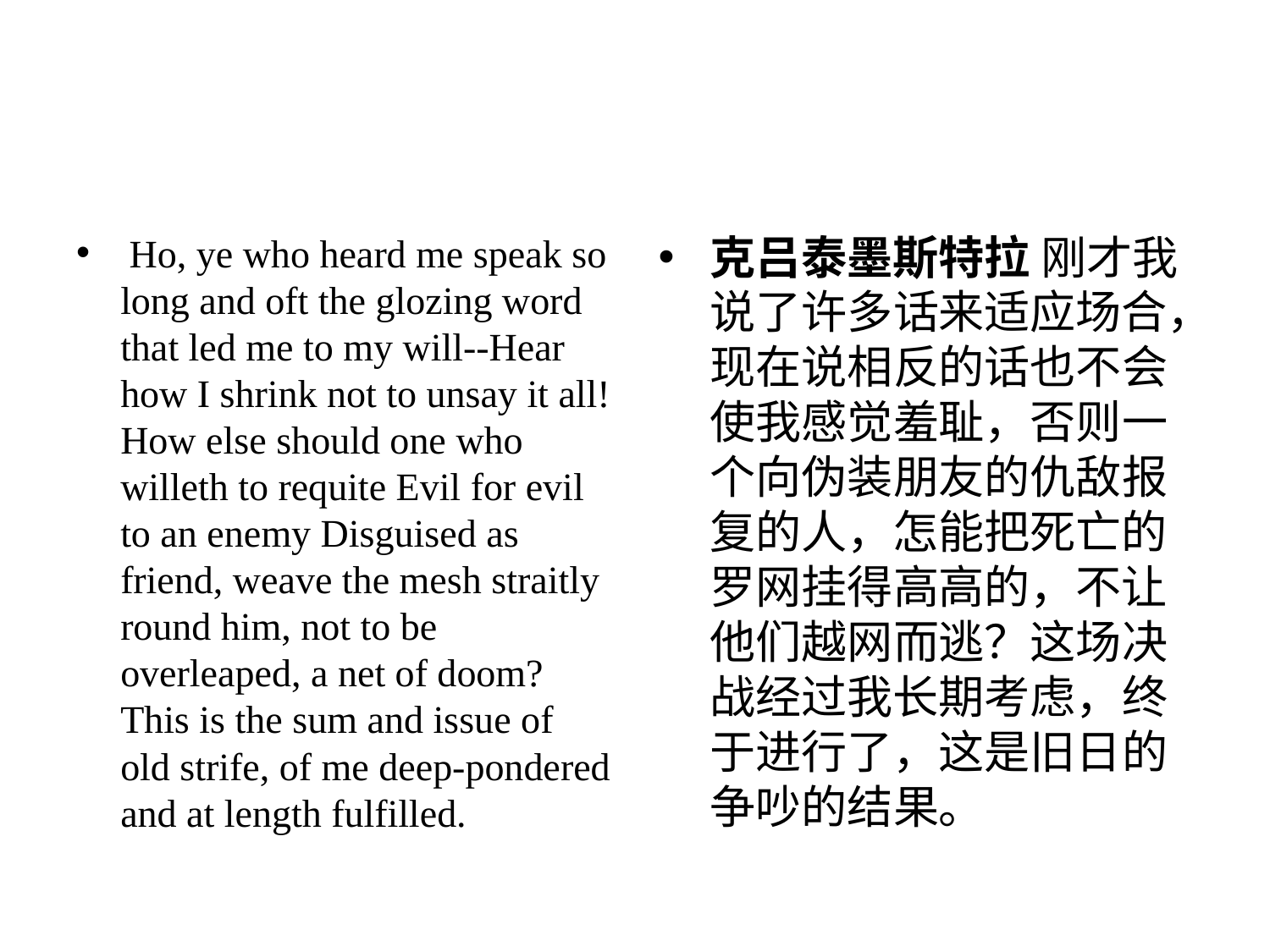

#
 Ho, ye who heard me speak so long and oft the glozing word that led me to my will--Hear how I shrink not to unsay it all! How else should one who willeth to requite Evil for evil to an enemy Disguised as friend, weave the mesh straitly round him, not to be overleaped, a net of doom? This is the sum and issue of old strife, of me deep-pondered and at length fulfilled.
克吕泰墨斯特拉 刚才我说了许多话来适应场合，现在说相反的话也不会使我感觉羞耻，否则一个向伪装朋友的仇敌报复的人，怎能把死亡的罗网挂得高高的，不让他们越网而逃？这场决战经过我长期考虑，终于进行了，这是旧日的争吵的结果。